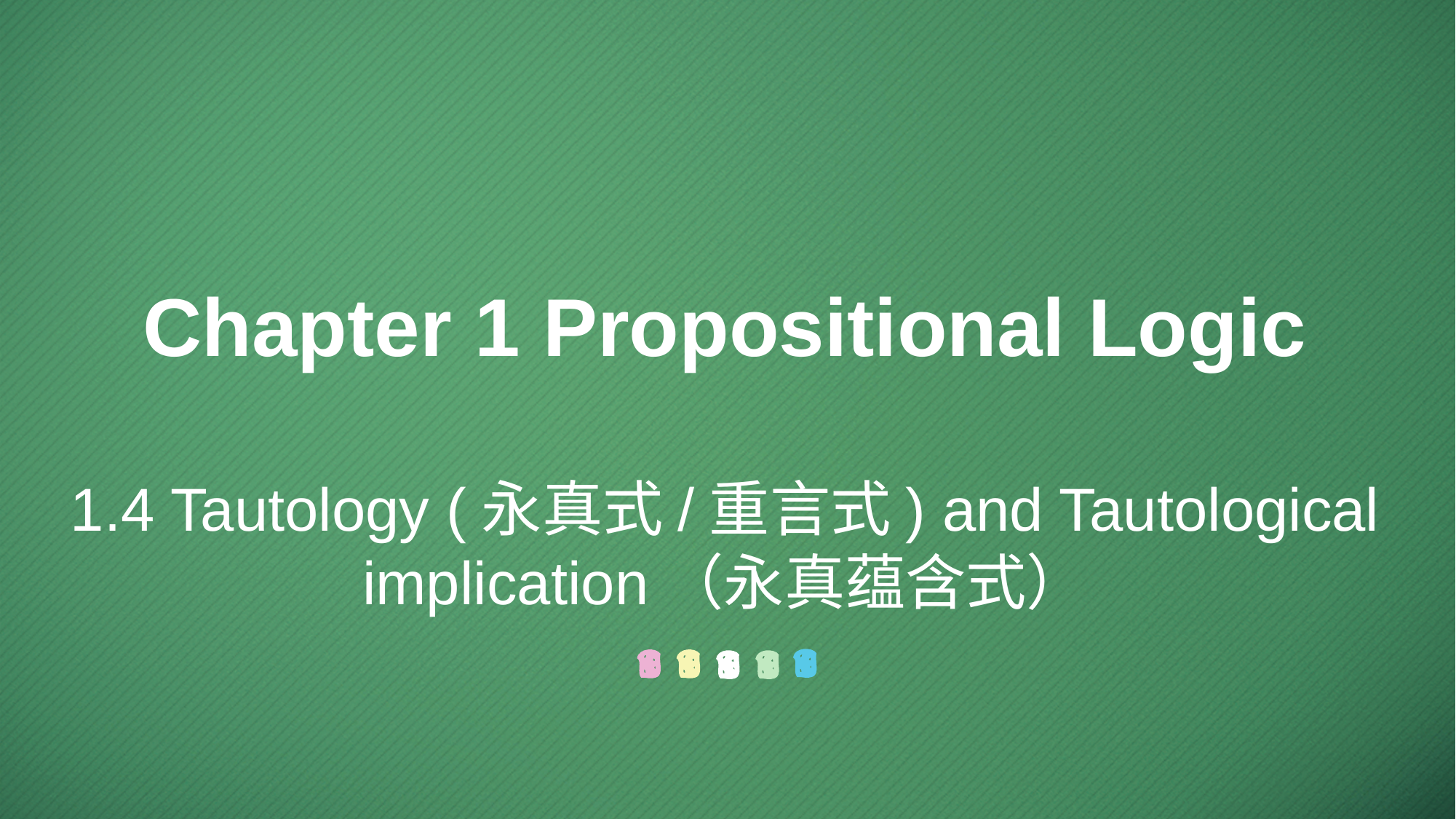

Chapter 1 Propositional Logic

1.4 Tautology (永真式/重言式) and Tautological implication（永真蕴含式）